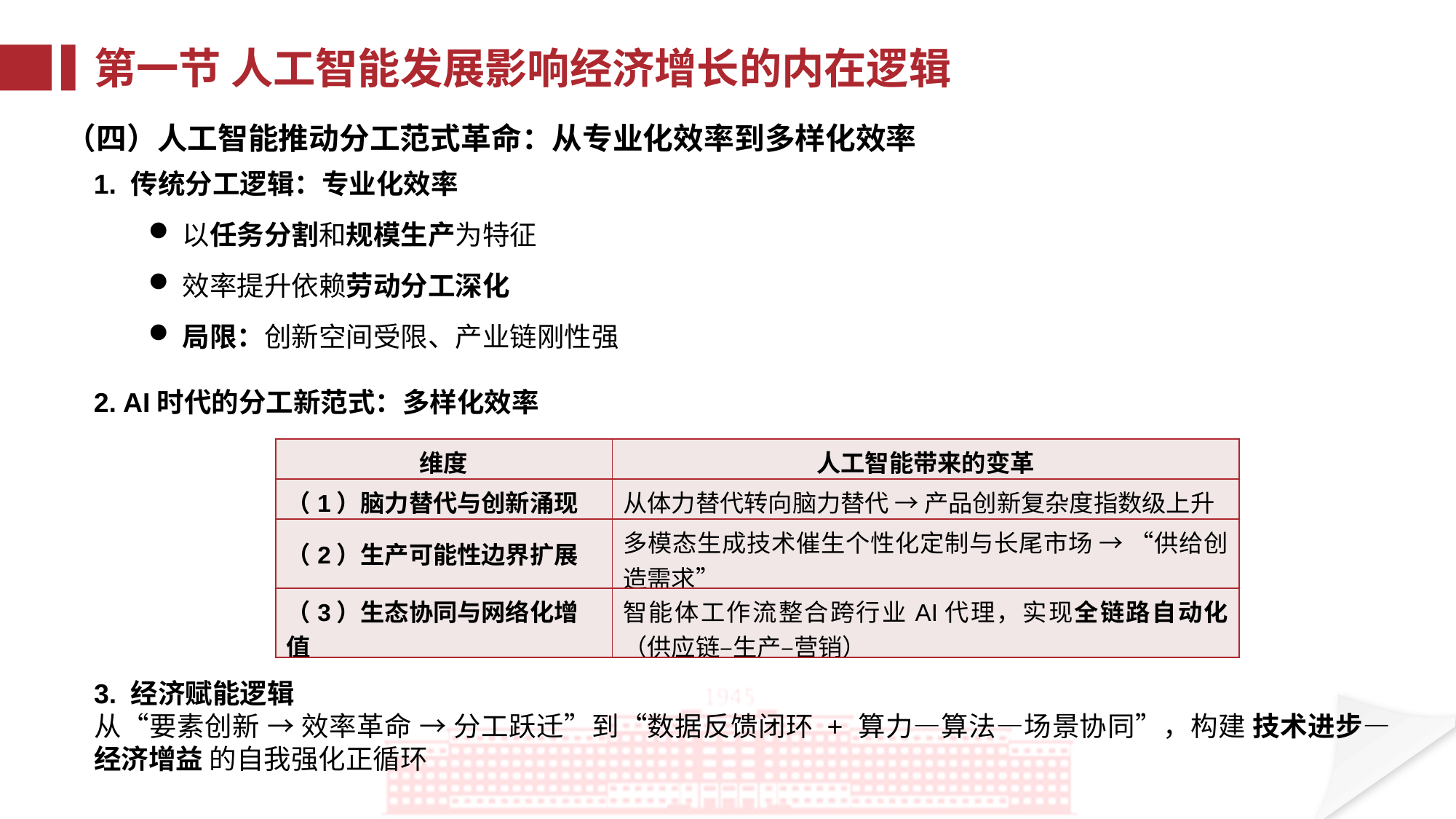

第一节 人工智能发展影响经济增长的内在逻辑
（四）人工智能推动分工范式革命：从专业化效率到多样化效率
1. 传统分工逻辑：专业化效率
以任务分割和规模生产为特征
效率提升依赖劳动分工深化
局限：创新空间受限、产业链刚性强
2. AI时代的分工新范式：多样化效率
| 维度 | 人工智能带来的变革 |
| --- | --- |
| （1）脑力替代与创新涌现 | 从体力替代转向脑力替代 → 产品创新复杂度指数级上升 |
| （2）生产可能性边界扩展 | 多模态生成技术催生个性化定制与长尾市场 → “供给创造需求” |
| （3）生态协同与网络化增值 | 智能体工作流整合跨行业AI代理，实现全链路自动化（供应链–生产–营销） |
3. 经济赋能逻辑
从“要素创新 → 效率革命 → 分工跃迁”到“数据反馈闭环 + 算力—算法—场景协同”，构建 技术进步—经济增益 的自我强化正循环